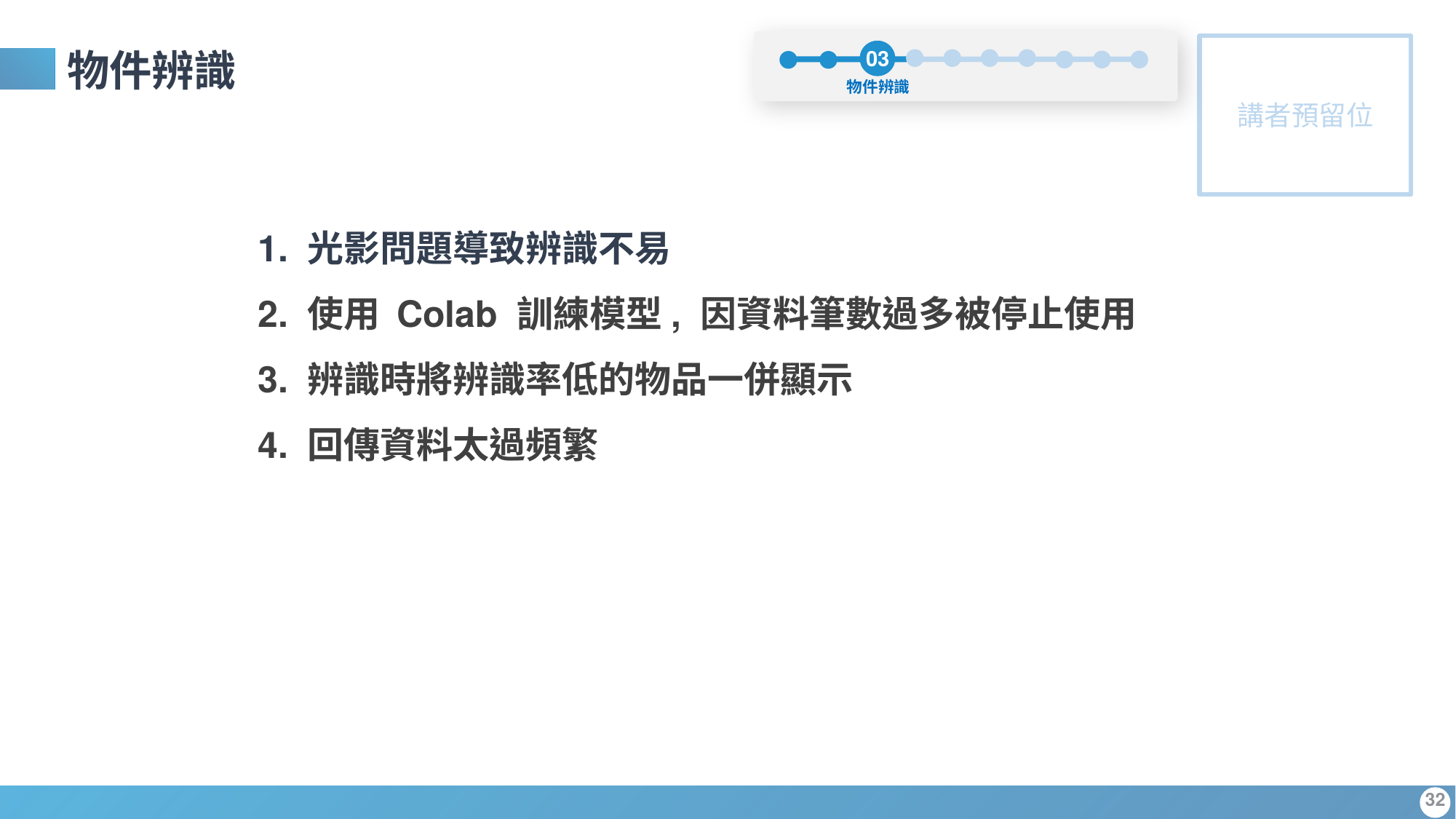

03

物件辨識
物件辨識
1. 光影問題導致辨識不易
2. 使用 Colab 訓練模型, 因資料筆數過多被停止使用
3. 辨識時將辨識率低的物品一併顯示
4. 回傳資料太過頻繁
32